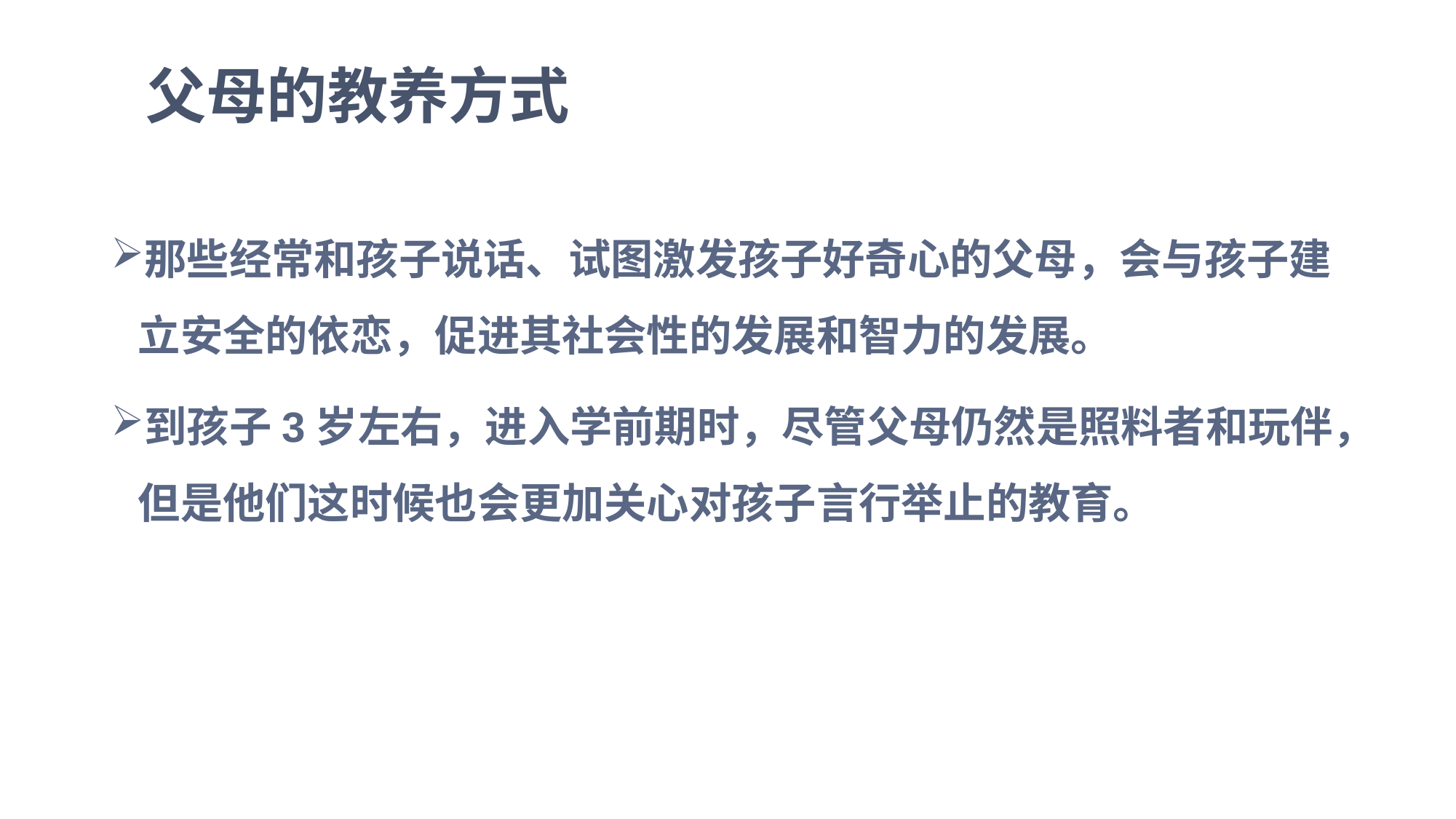

父母的教养方式
那些经常和孩子说话、试图激发孩子好奇心的父母，会与孩子建立安全的依恋，促进其社会性的发展和智力的发展。
到孩子3岁左右，进入学前期时，尽管父母仍然是照料者和玩伴，但是他们这时候也会更加关心对孩子言行举止的教育。